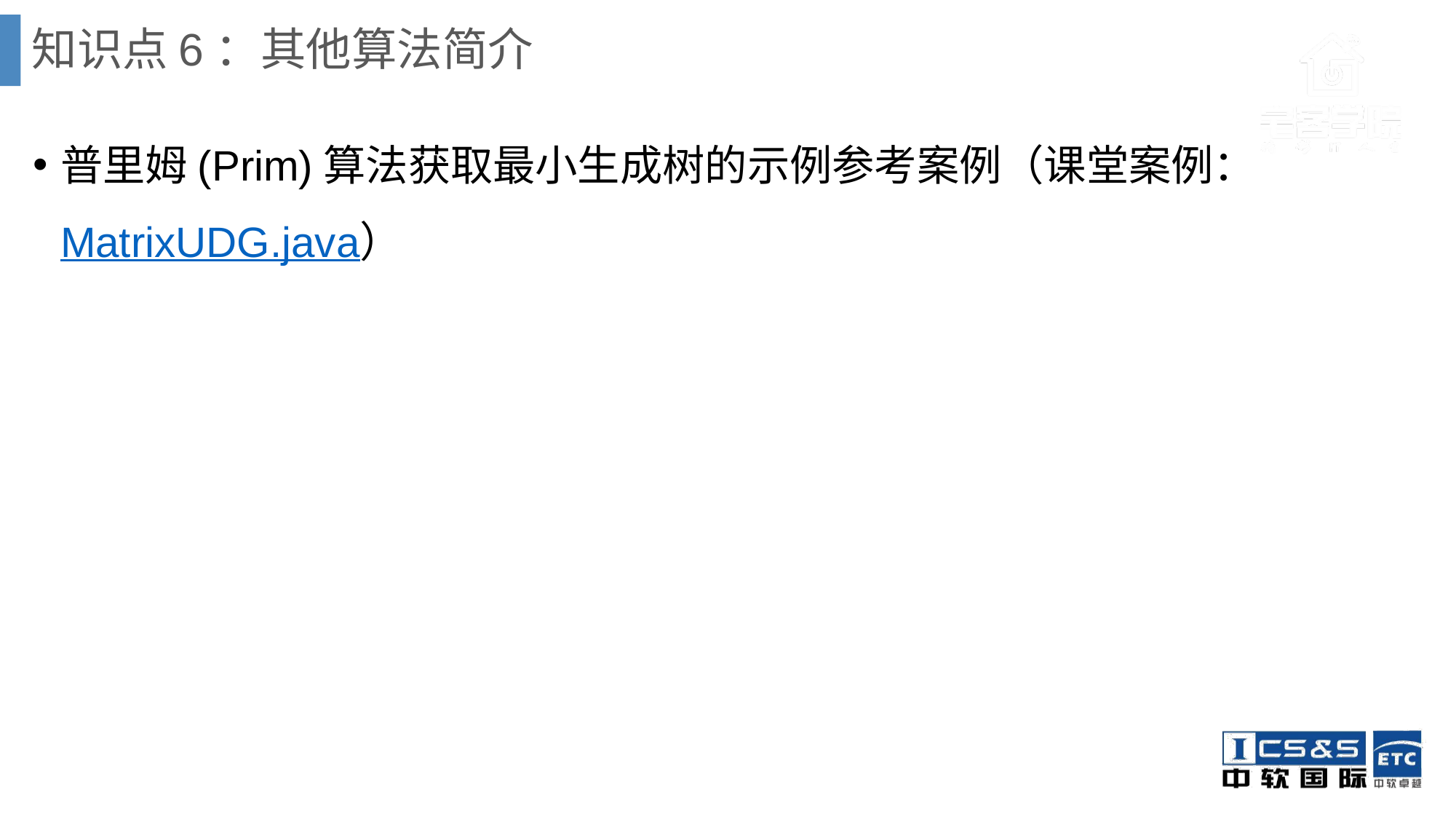

# 知识点6：其他算法简介
普里姆(Prim)算法获取最小生成树的示例参考案例（课堂案例：MatrixUDG.java）